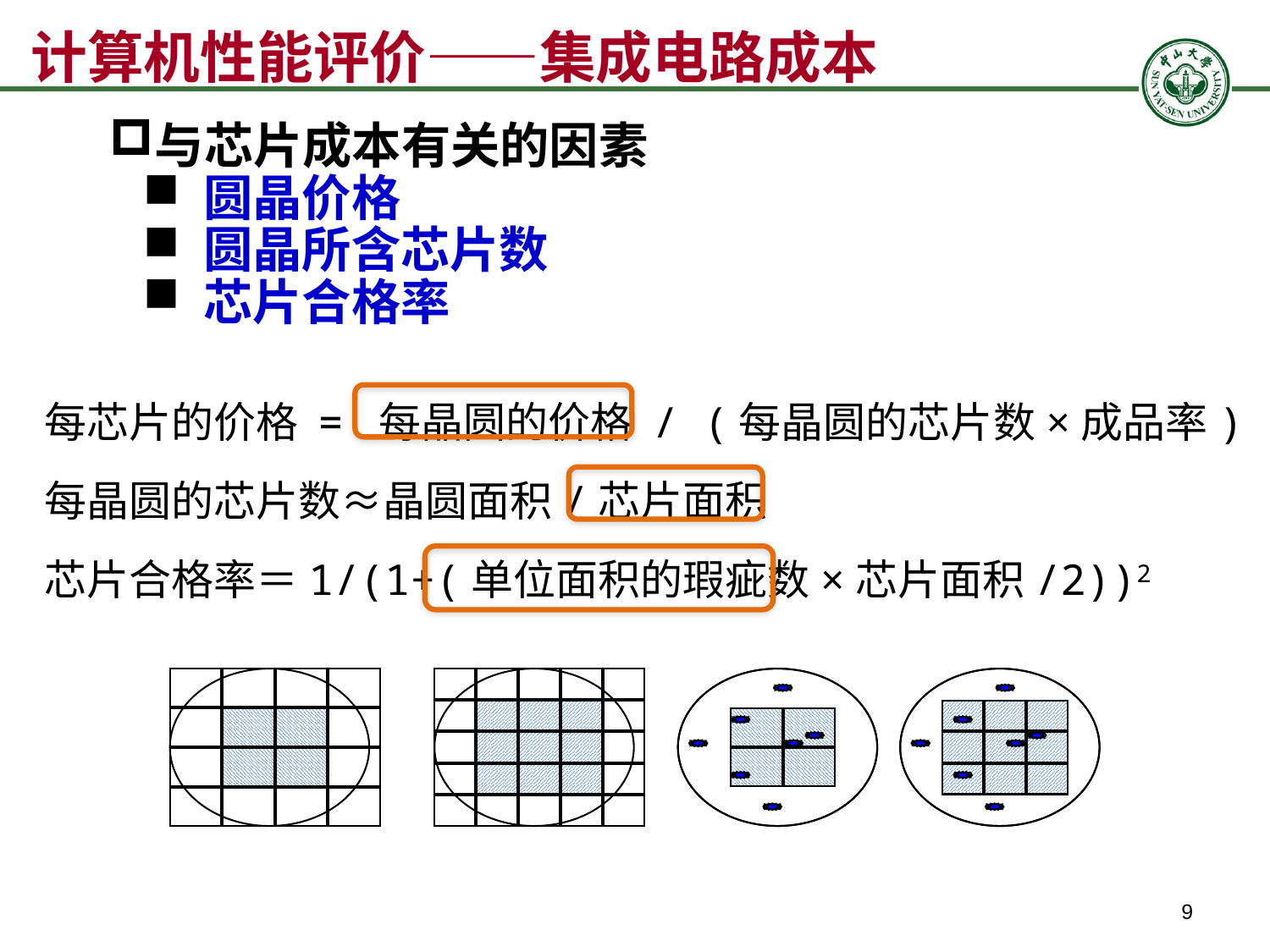

# 计算机性能评价——集成电路成本
与芯片成本有关的因素
 圆晶价格
 圆晶所含芯片数
 芯片合格率
每芯片的价格 = 每晶圆的价格 / (每晶圆的芯片数×成品率)
每晶圆的芯片数≈晶圆面积/芯片面积
芯片合格率＝1/(1+(单位面积的瑕疵数×芯片面积/2))2